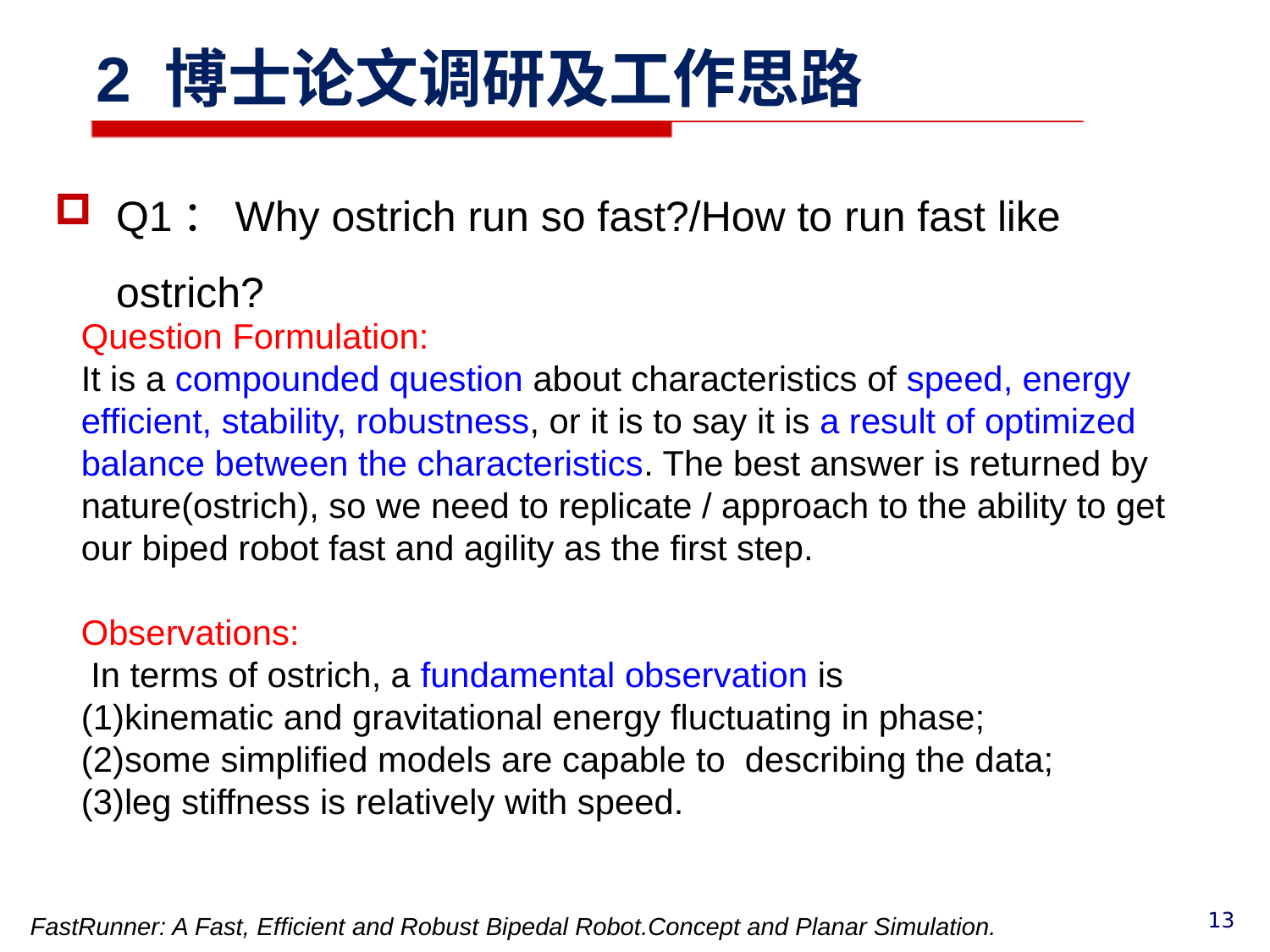

2 博士论文调研及工作思路
Q1：Why ostrich run so fast?/How to run fast like ostrich?
Question Formulation:
It is a compounded question about characteristics of speed, energy efficient, stability, robustness, or it is to say it is a result of optimized balance between the characteristics. The best answer is returned by nature(ostrich), so we need to replicate / approach to the ability to get our biped robot fast and agility as the first step.

Observations:
 In terms of ostrich, a fundamental observation is
(1)kinematic and gravitational energy fluctuating in phase;
(2)some simplified models are capable to  describing the data;
(3)leg stiffness is relatively with speed.
13
13
FastRunner: A Fast, Efficient and Robust Bipedal Robot.Concept and Planar Simulation.